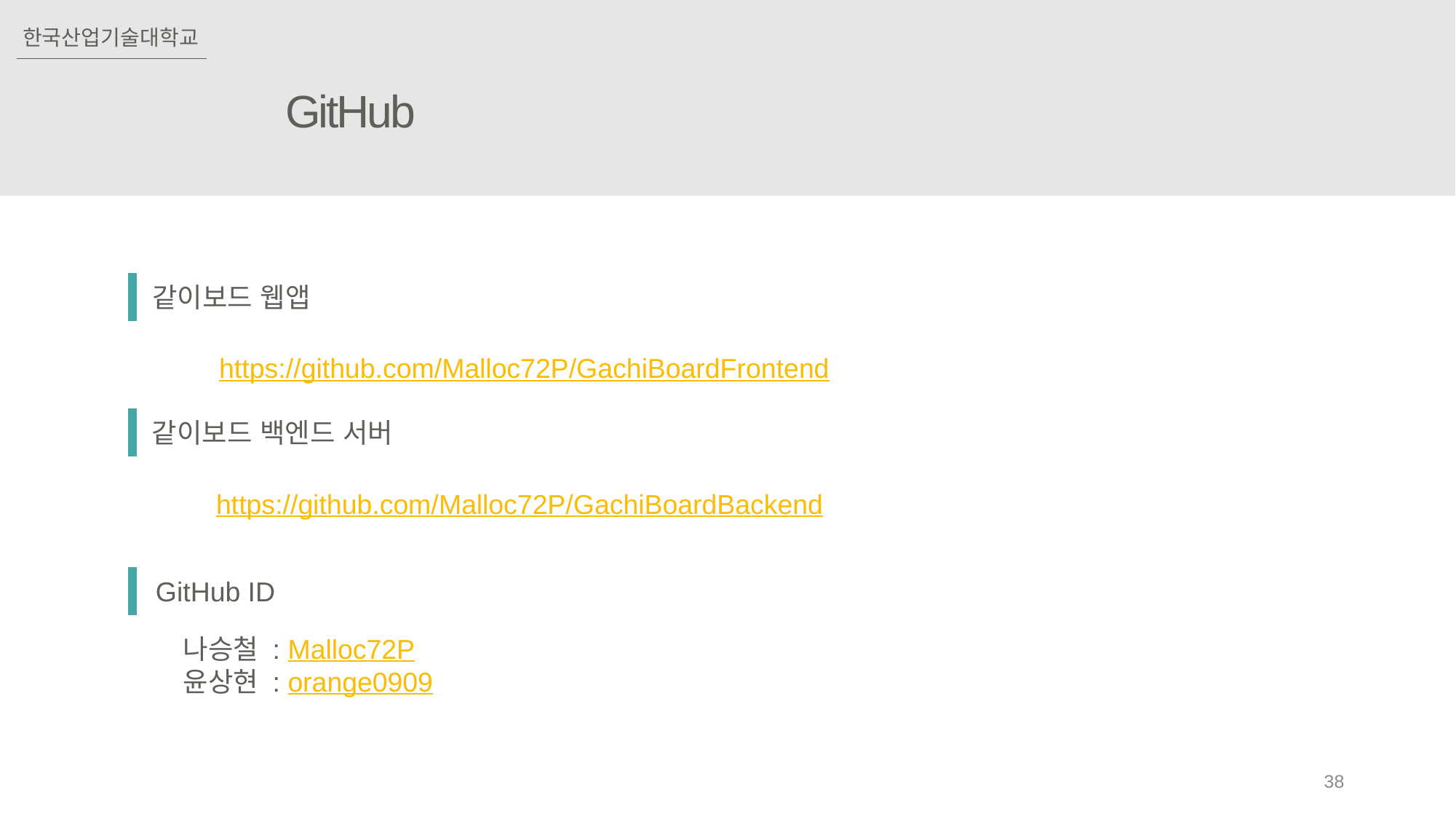

한국산업기술대학교
GitHub
같이보드 웹앱
https://github.com/Malloc72P/GachiBoardFrontend
같이보드 백엔드 서버
https://github.com/Malloc72P/GachiBoardBackend
GitHub ID
나승철 : Malloc72P
윤상현 : orange0909
38